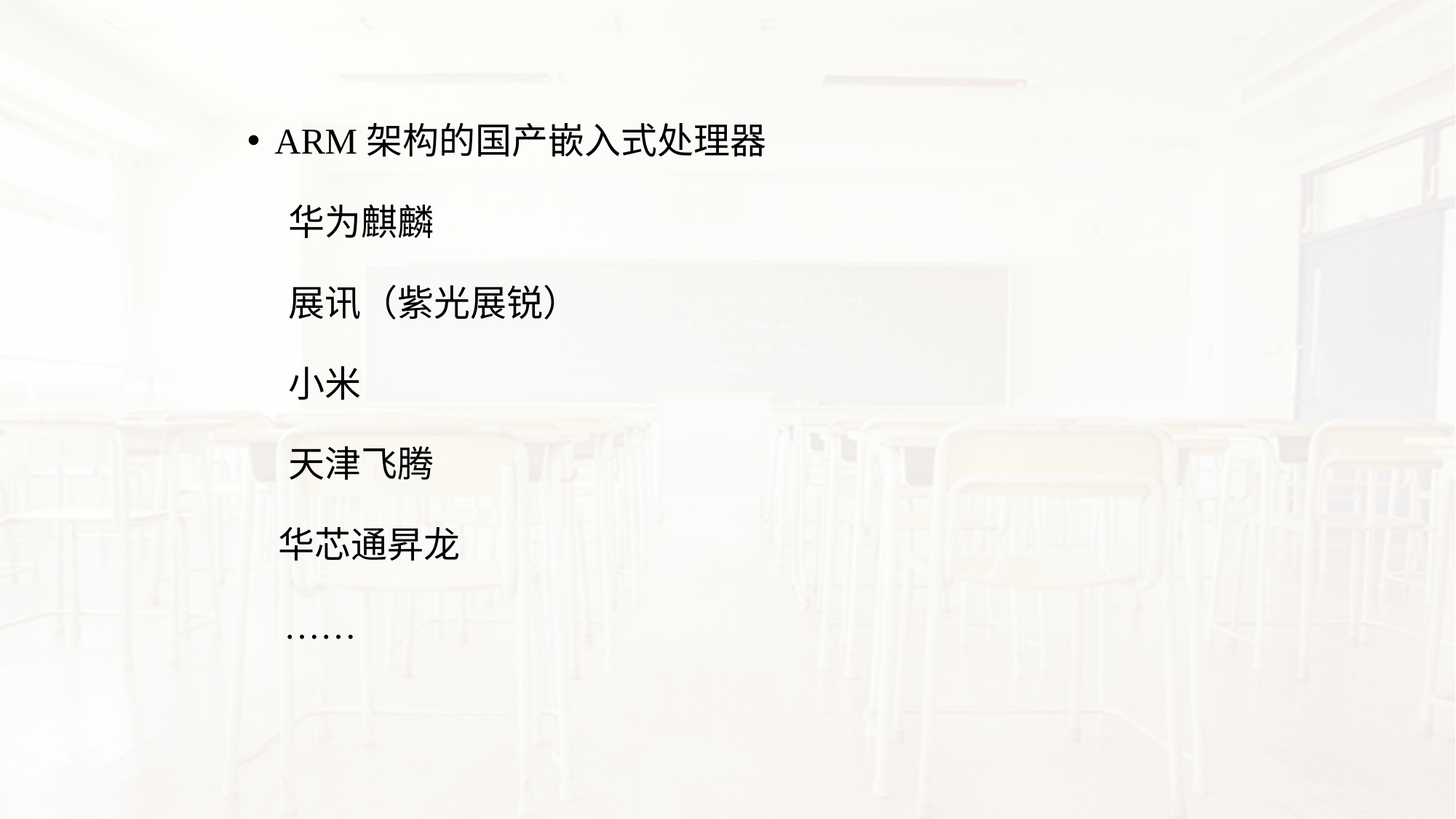

ARM架构的国产嵌入式处理器
    华为麒麟
    展讯（紫光展锐）
    小米
    天津飞腾
    华芯通昇龙
    ……